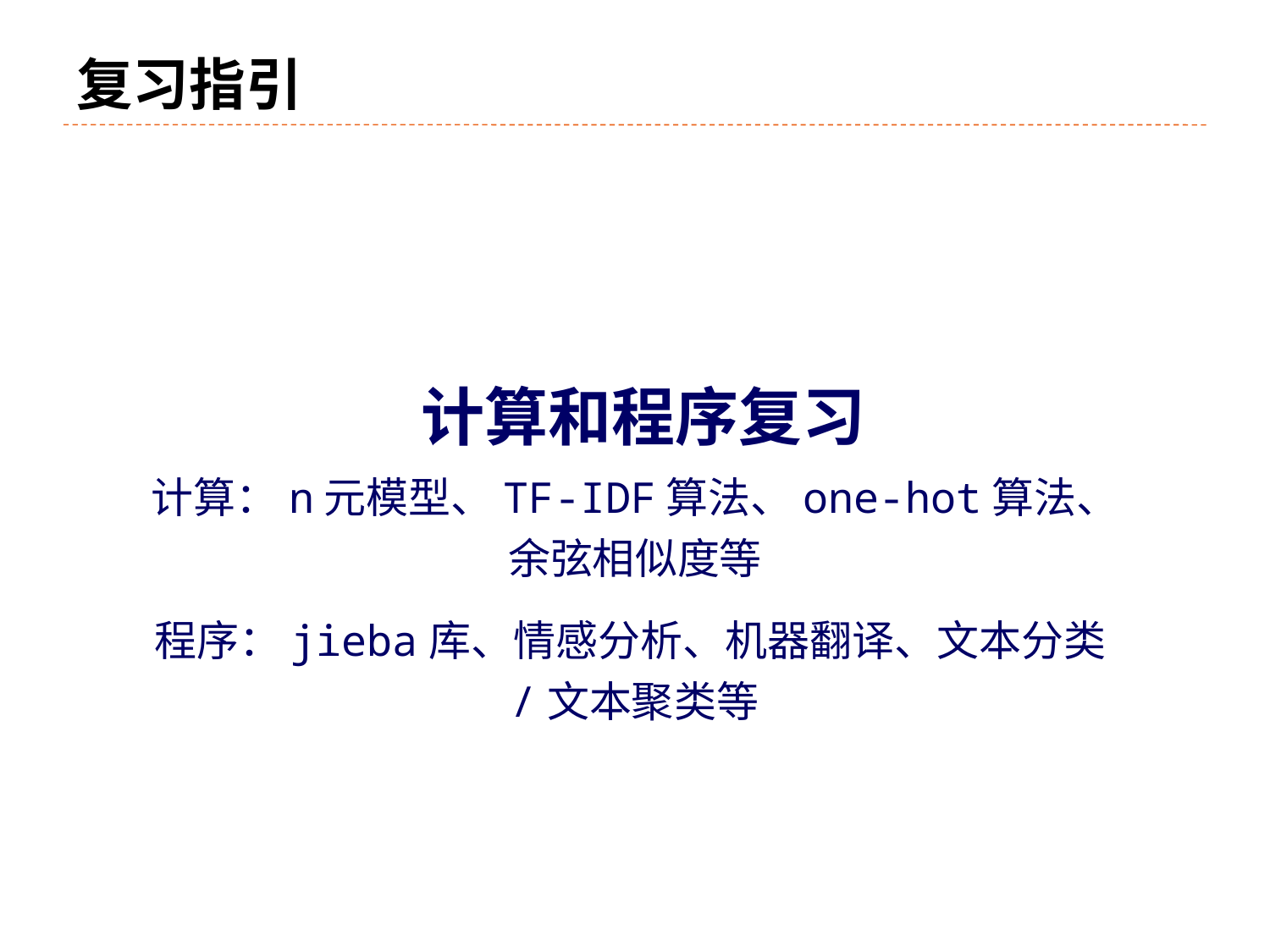

# 复习指引
计算和程序复习
计算：n元模型、TF-IDF算法、one-hot算法、余弦相似度等
程序：jieba库、情感分析、机器翻译、文本分类/文本聚类等